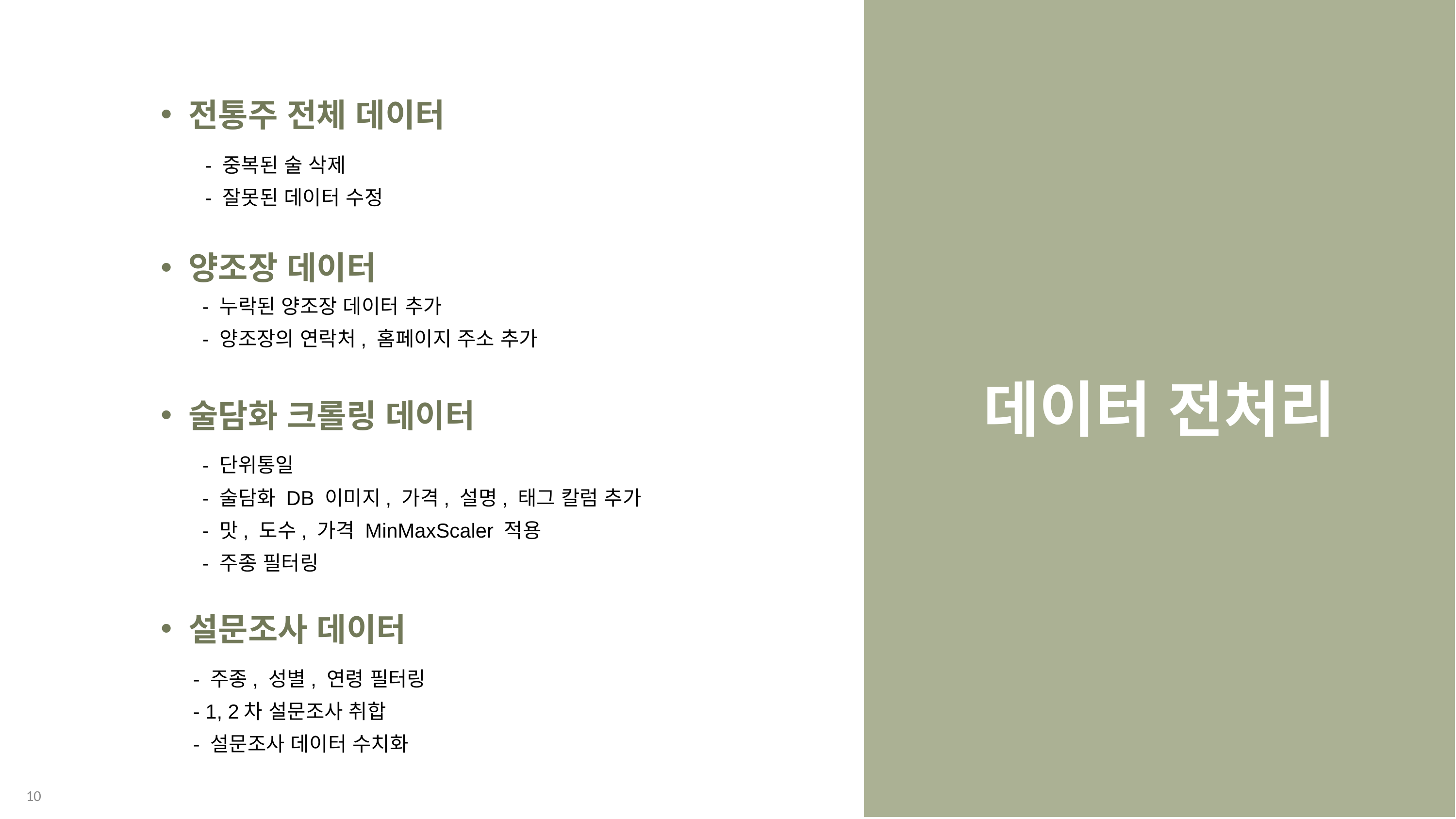

전통주 전체 데이터

 - 중복된 술 삭제
 - 잘못된 데이터 수정
양조장 데이터
 - 누락된 양조장 데이터 추가
 - 양조장의 연락처, 홈페이지 주소 추가
데이터 전처리
술담화 크롤링 데이터
 - 단위통일
 - 술담화 DB 이미지, 가격, 설명, 태그 칼럼 추가
 - 맛, 도수, 가격 MinMaxScaler 적용
 - 주종 필터링
설문조사 데이터
 - 주종, 성별, 연령 필터링
 - 1, 2차 설문조사 취합
 - 설문조사 데이터 수치화
10